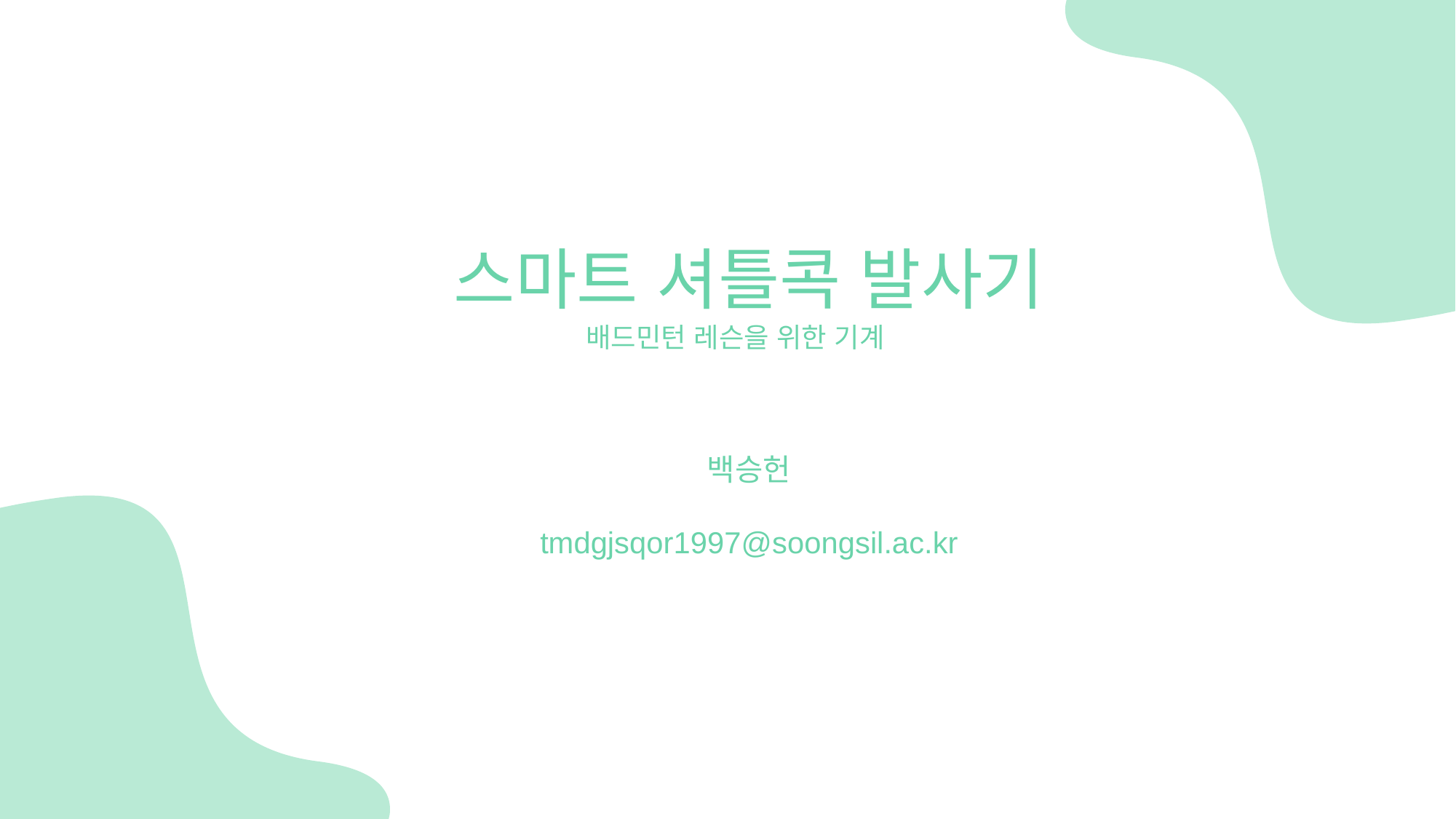

스마트 셔틀콕 발사기
배드민턴 레슨을 위한 기계
백승헌

tmdgjsqor1997@soongsil.ac.kr